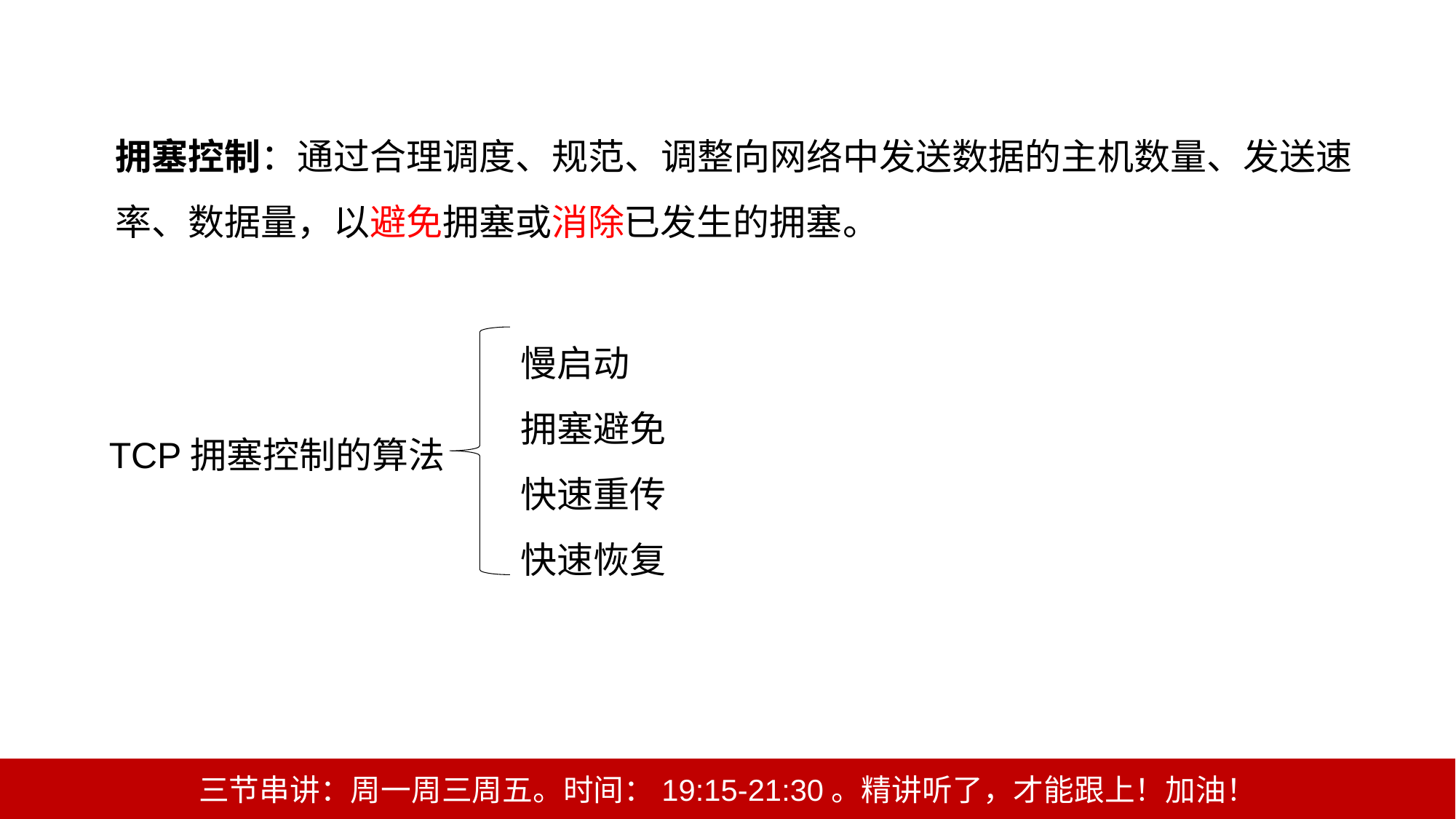

拥塞控制：通过合理调度、规范、调整向网络中发送数据的主机数量、发送速率、数据量，以避免拥塞或消除已发生的拥塞。
慢启动
拥塞避免
快速重传
快速恢复

TCP拥塞控制的算法
三节串讲：周一周三周五。时间：19:15-21:30。精讲听了，才能跟上！加油！